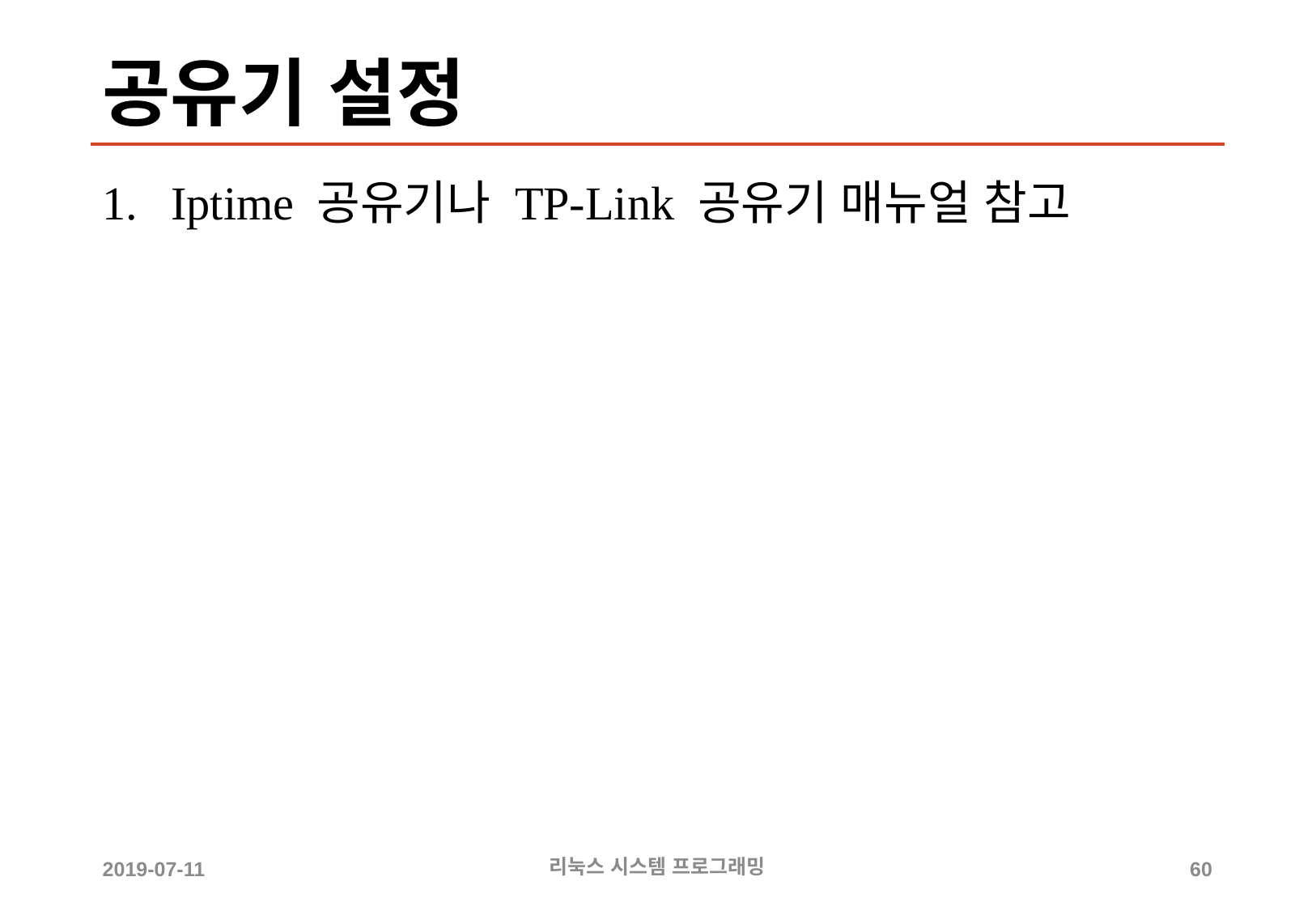

# 공유기 설정
Iptime 공유기나 TP-Link 공유기 매뉴얼 참고
2019-07-11
리눅스 시스템 프로그래밍
60